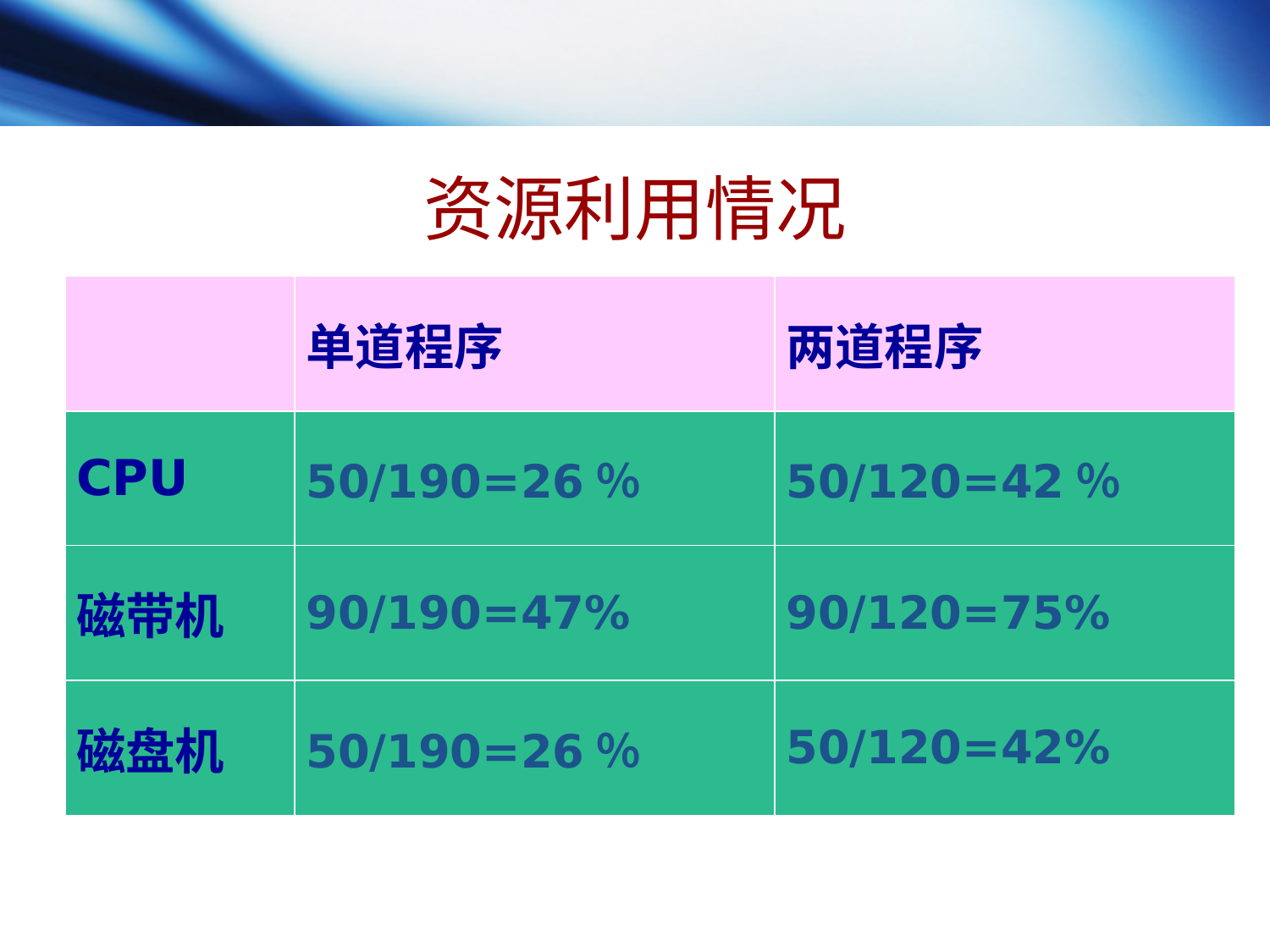

资源利用情况
|  | 单道程序 | 两道程序 |
| --- | --- | --- |
| CPU | 50/190=26％ | 50/120=42％ |
| 磁带机 | 90/190=47% | 90/120=75% |
| 磁盘机 | 50/190=26％ | 50/120=42% |